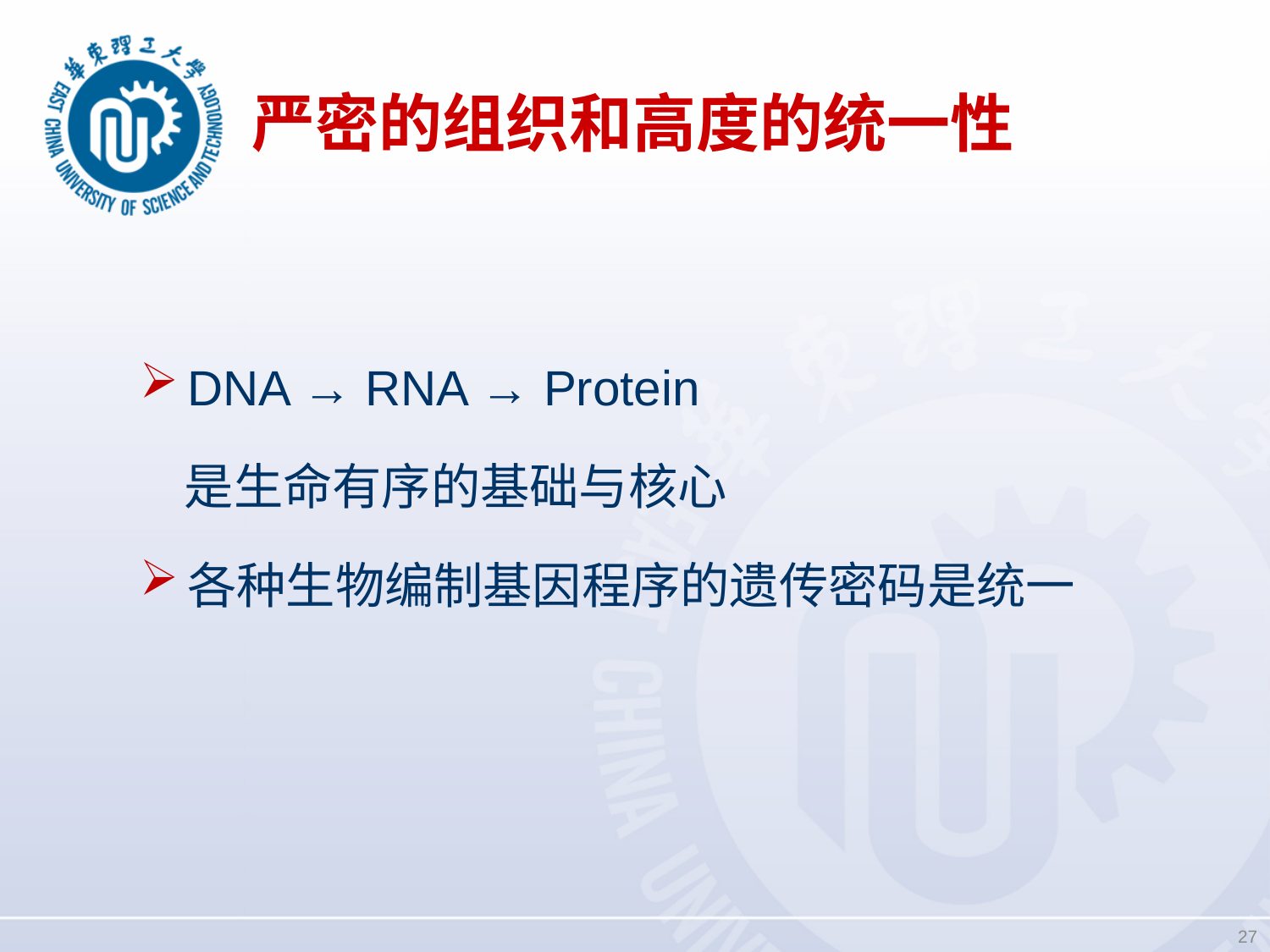

严密的组织和高度的统一性

DNA → RNA → Protein
   是生命有序的基础与核心
各种生物编制基因程序的遗传密码是统一

27